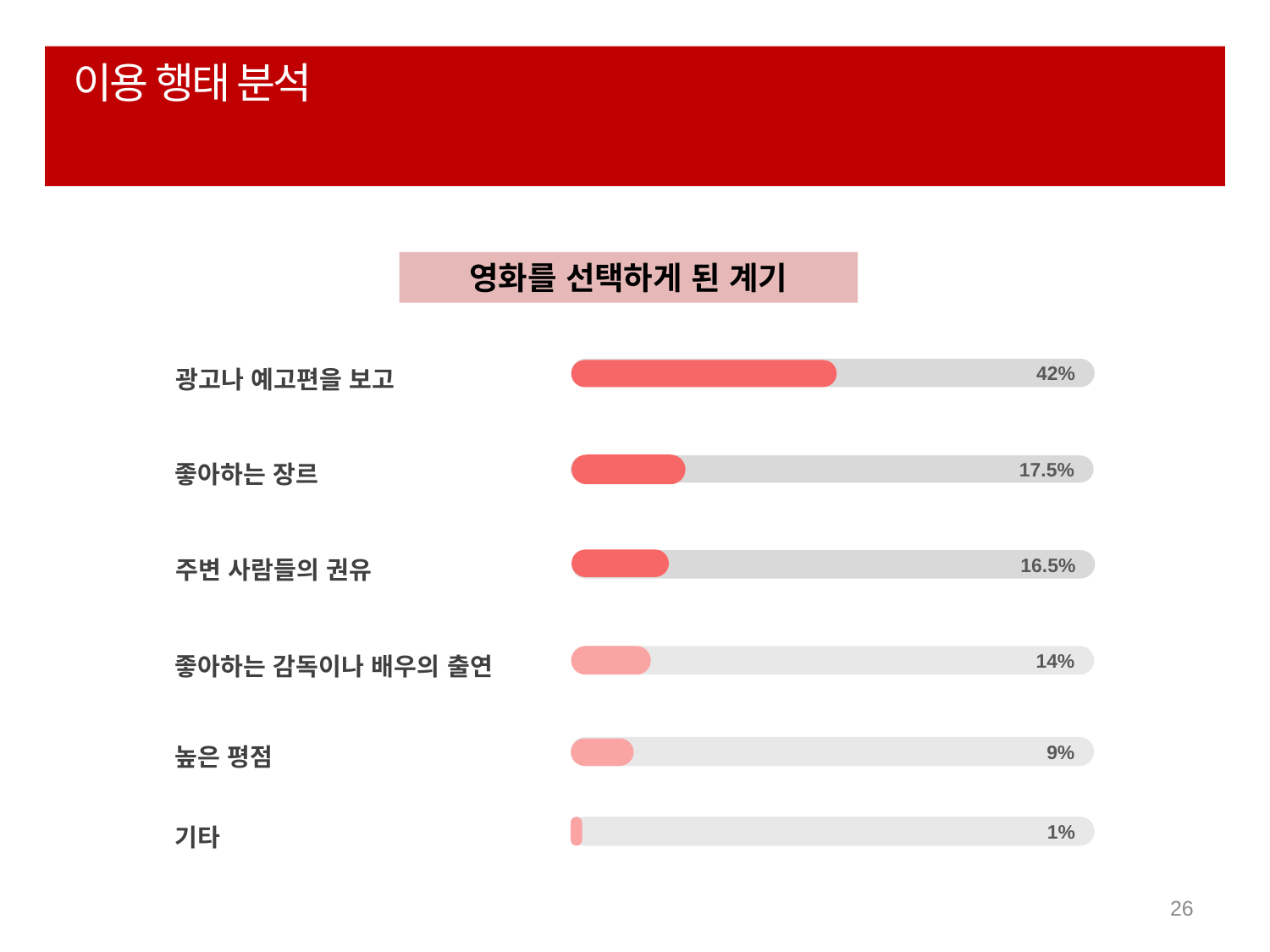

# 이용 행태 분석
영화를 선택하게 된 계기
광고나 예고편을 보고
42%

좋아하는 장르

17.5%
주변 사람들의 권유

16.5%
좋아하는 감독이나 배우의 출연

14%
높은 평점
9%

기타

1%
26